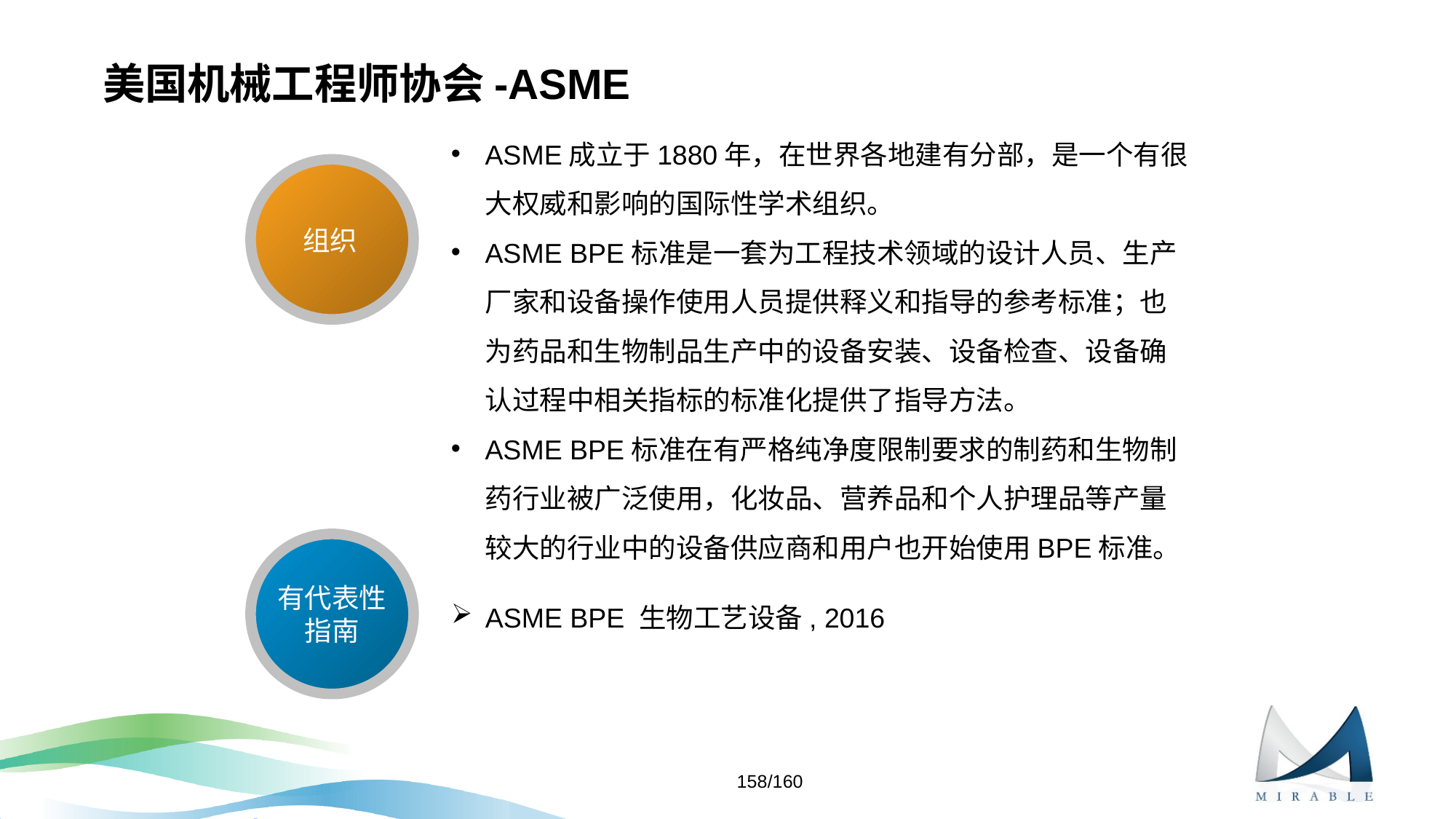

# 美国机械工程师协会-ASME
ASME成立于1880年，在世界各地建有分部，是一个有很大权威和影响的国际性学术组织。
ASME BPE标准是一套为工程技术领域的设计人员、生产厂家和设备操作使用人员提供释义和指导的参考标准；也为药品和生物制品生产中的设备安装、设备检查、设备确认过程中相关指标的标准化提供了指导方法。
ASME BPE标准在有严格纯净度限制要求的制药和生物制药行业被广泛使用，化妆品、营养品和个人护理品等产量较大的行业中的设备供应商和用户也开始使用BPE标准。

组织

有代表性指南
ASME BPE 生物工艺设备, 2016
158/160